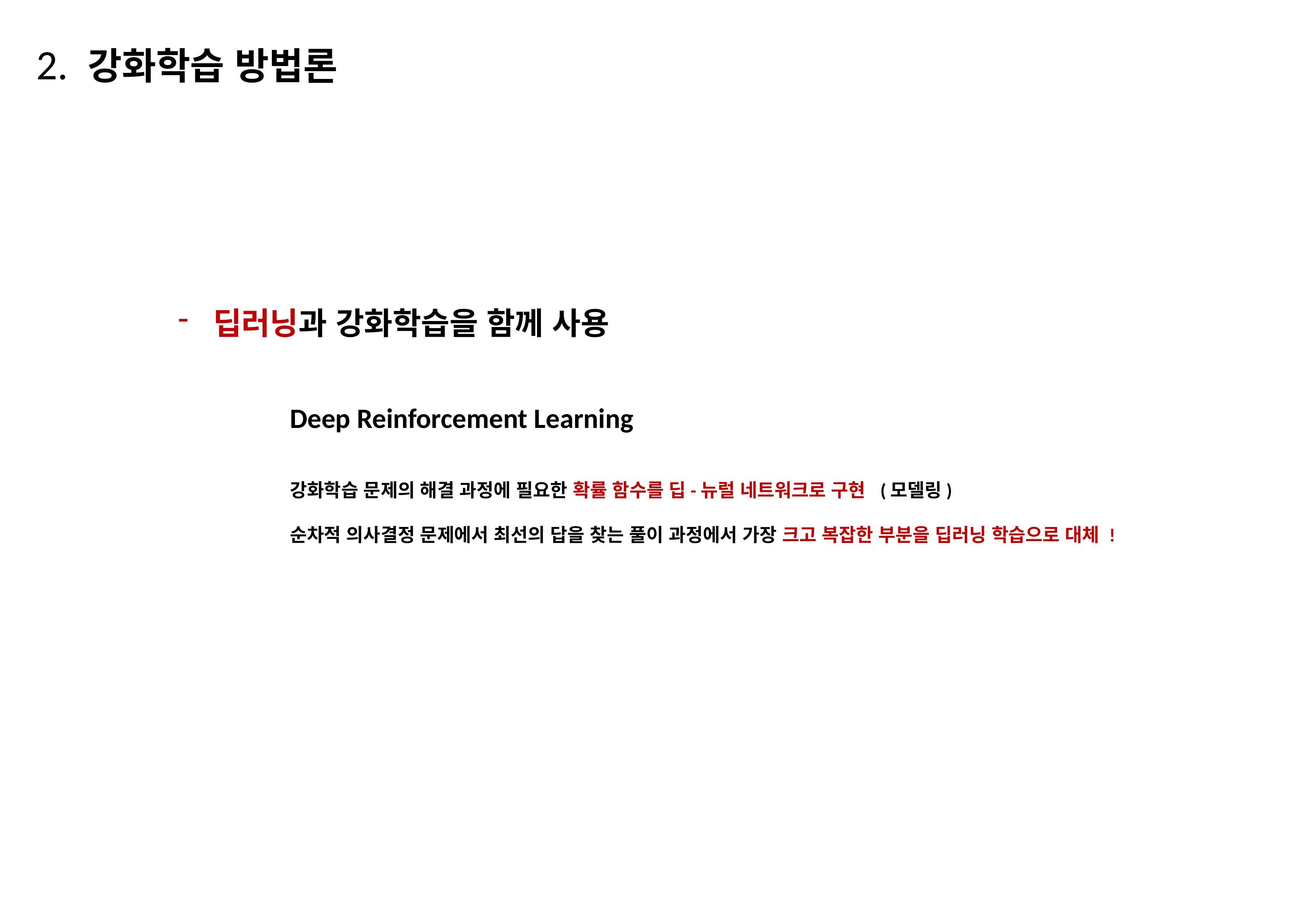

2. 강화학습 방법론
딥러닝과 강화학습을 함께 사용

		Deep Reinforcement Learning

		강화학습 문제의 해결 과정에 필요한 확률 함수를 딥-뉴럴 네트워크로 구현  (모델링)

		순차적 의사결정 문제에서 최선의 답을 찾는 풀이 과정에서 가장 크고 복잡한 부분을 딥러닝 학습으로 대체 !